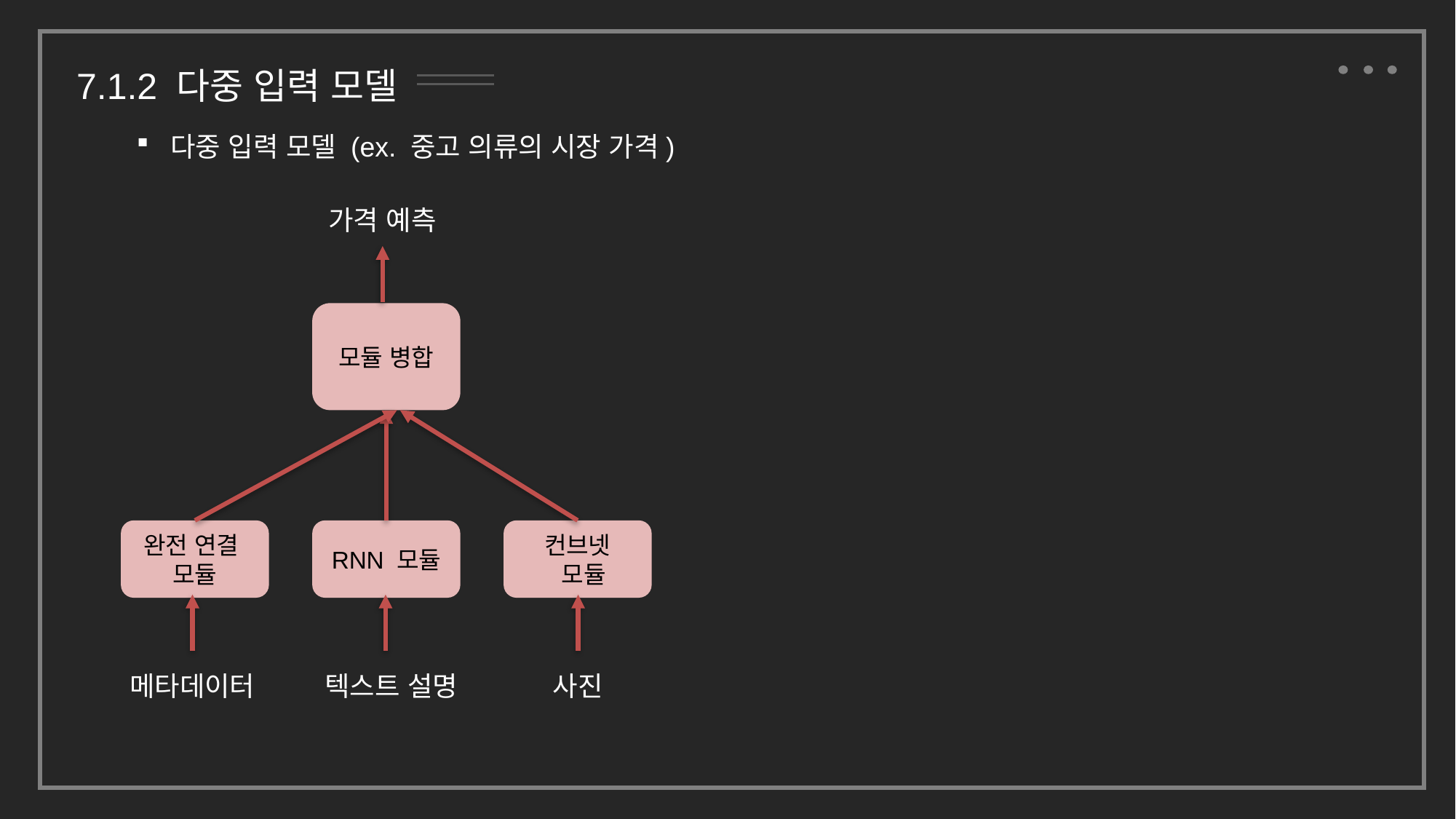

7.1.2 다중 입력 모델

다중 입력 모델 (ex. 중고 의류의 시장 가격)
가격 예측
모듈 병합
완전 연결
모듈
RNN 모듈
컨브넷
 모듈
메타데이터
텍스트 설명
사진